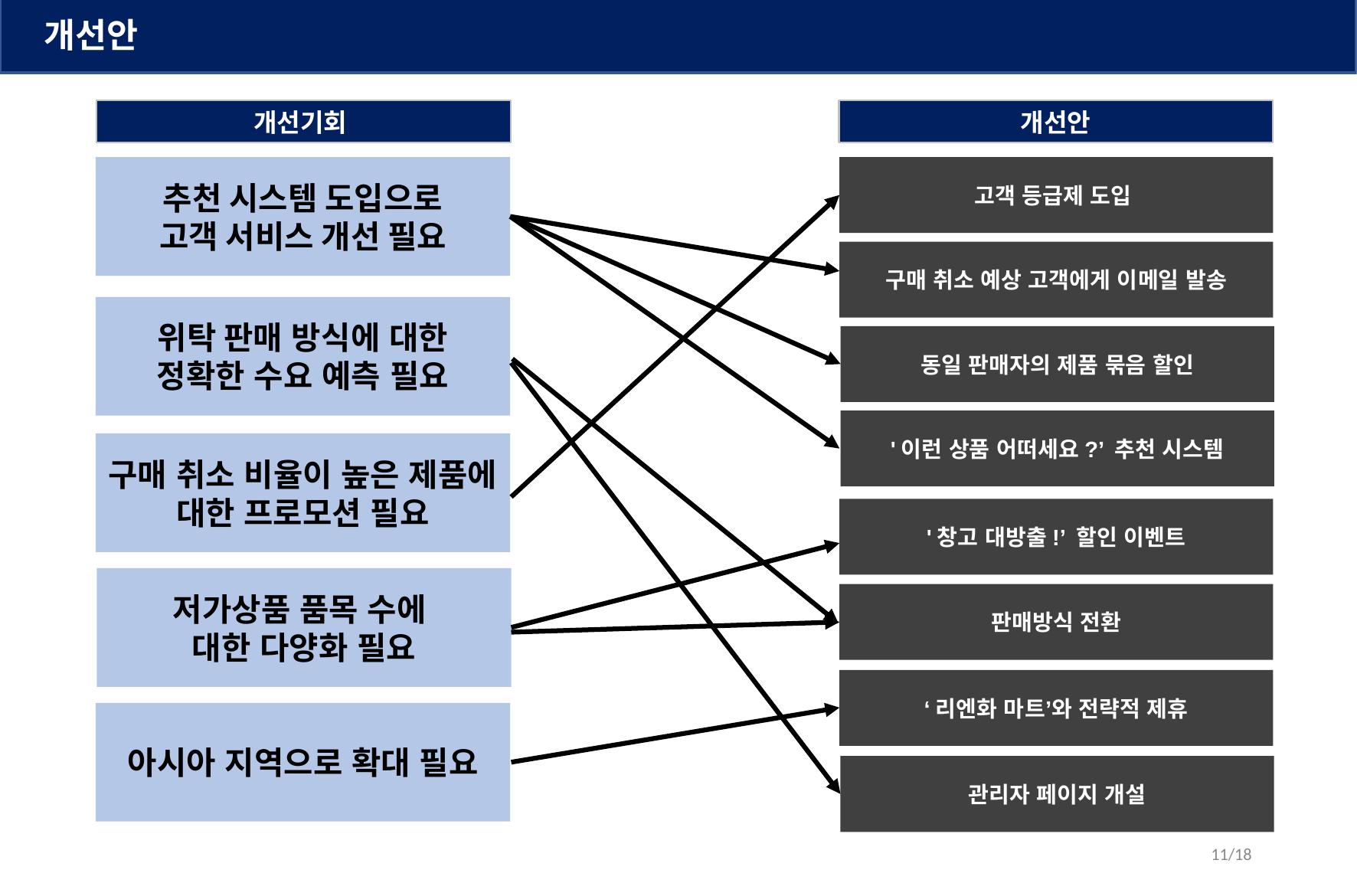

개선안
개선기회
개선안
추천 시스템 도입으로
고객 서비스 개선 필요
고객 등급제 도입
구매 취소 예상 고객에게 이메일 발송
위탁 판매 방식에 대한
정확한 수요 예측 필요
동일 판매자의 제품 묶음 할인
'이런 상품 어떠세요?’ 추천 시스템
구매 취소 비율이 높은 제품에 대한 프로모션 필요
'창고 대방출!’ 할인 이벤트
저가상품 품목 수에
대한 다양화 필요
판매방식 전환
‘리엔화 마트’와 전략적 제휴
아시아 지역으로 확대 필요
관리자 페이지 개설
11/18